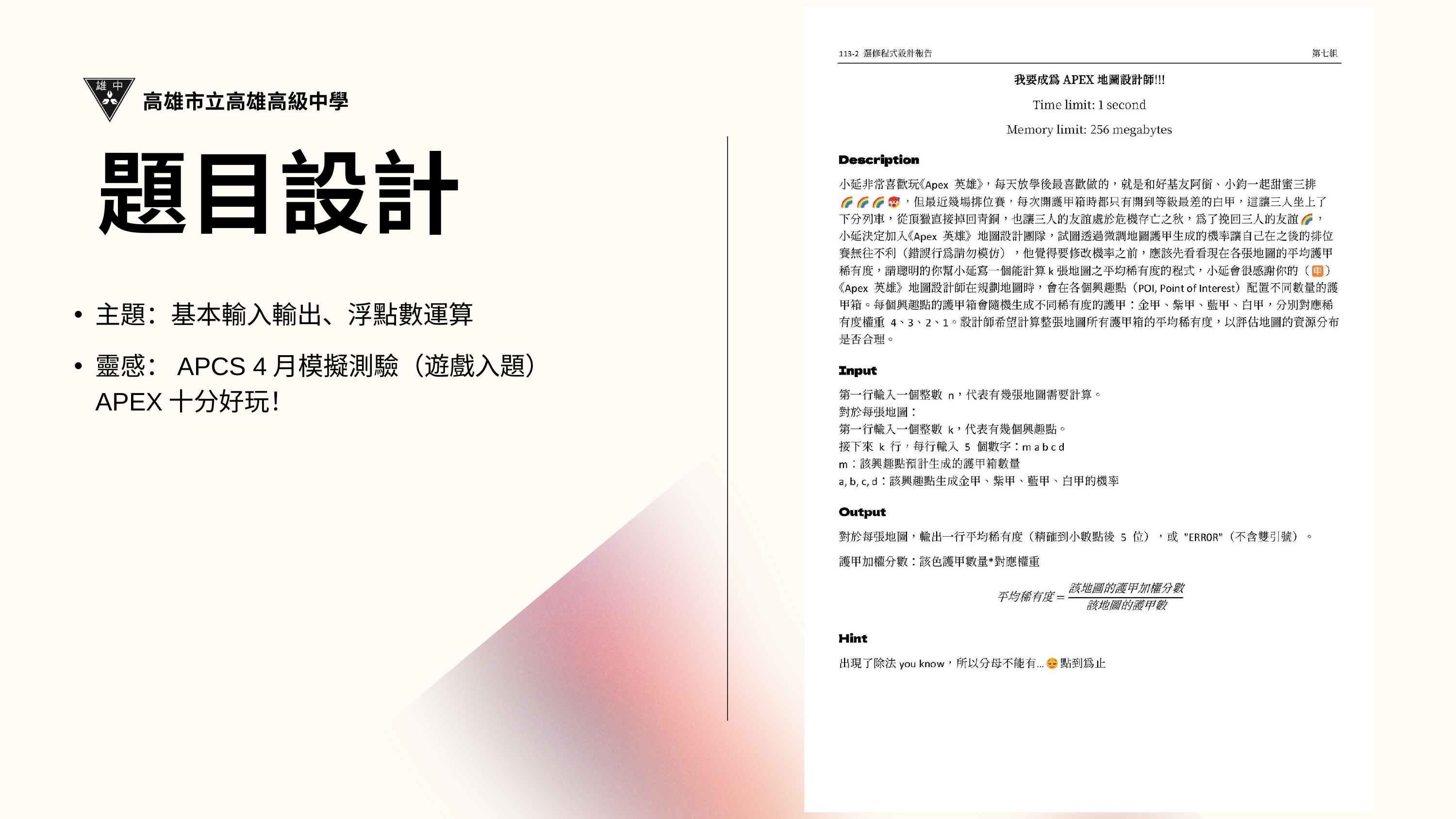

高雄市立高雄高級中學
題目設計

主題：基本輸入輸出、浮點數運算
靈感：APCS 4月模擬測驗（遊戲入題）APEX十分好玩！